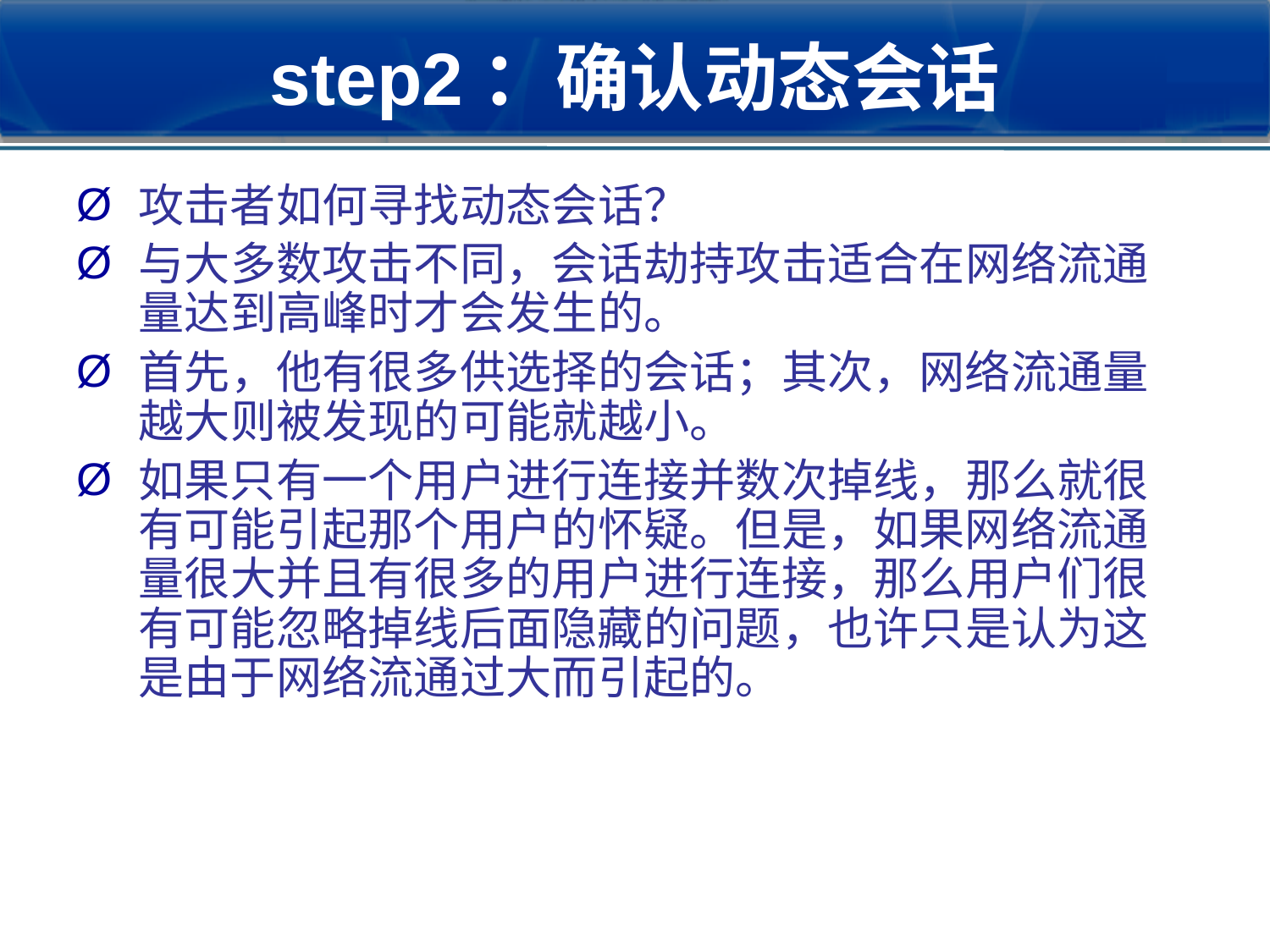

2018/3/9
网络入侵与防范讲义
54
# step2：确认动态会话
攻击者如何寻找动态会话？
与大多数攻击不同，会话劫持攻击适合在网络流通量达到高峰时才会发生的。
首先，他有很多供选择的会话；其次，网络流通量越大则被发现的可能就越小。
如果只有一个用户进行连接并数次掉线，那么就很有可能引起那个用户的怀疑。但是，如果网络流通量很大并且有很多的用户进行连接，那么用户们很有可能忽略掉线后面隐藏的问题，也许只是认为这是由于网络流通过大而引起的。